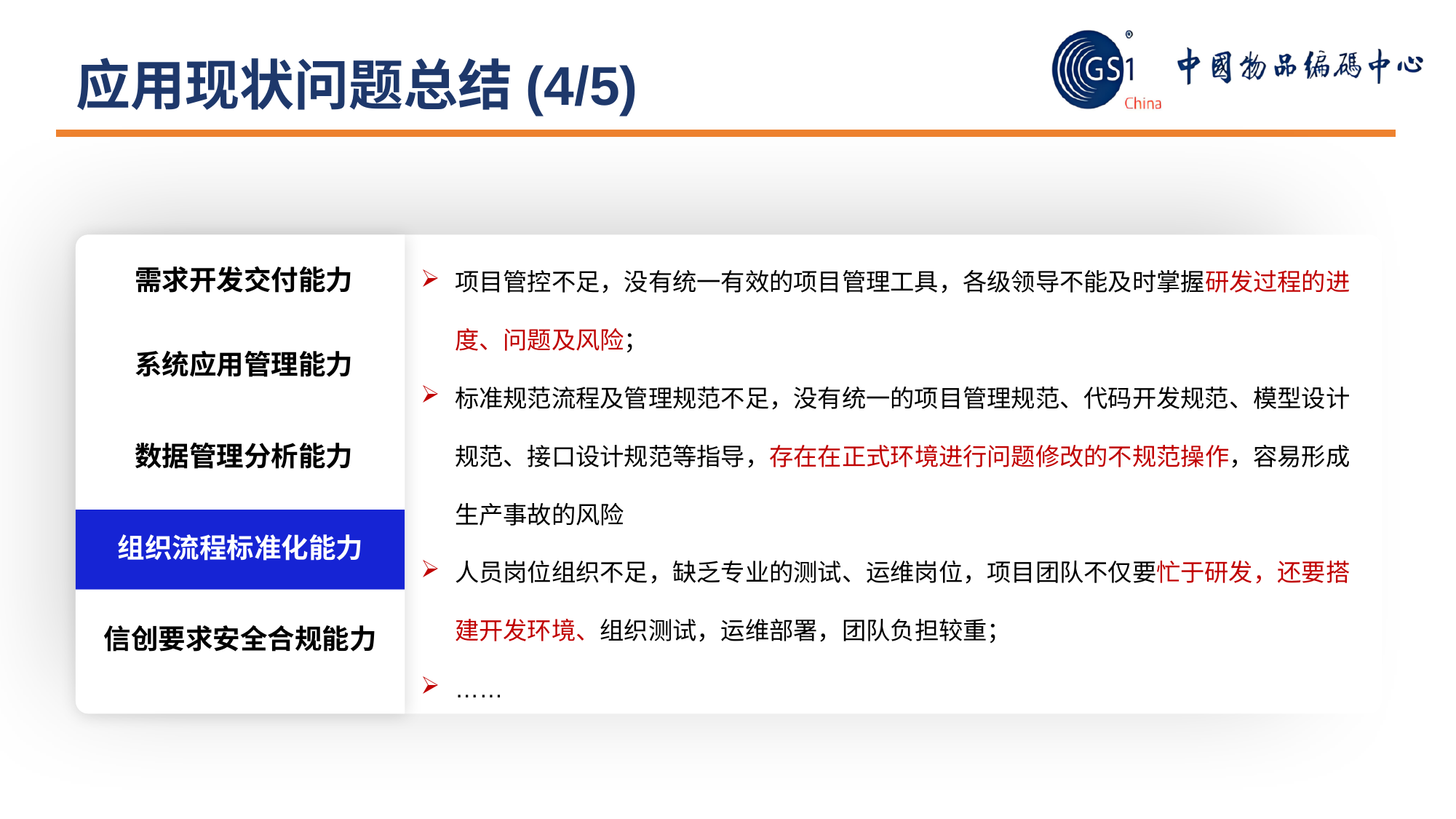

应用现状问题总结(4/5)
项目管控不足，没有统一有效的项目管理工具，各级领导不能及时掌握研发过程的进度、问题及风险；
标准规范流程及管理规范不足，没有统一的项目管理规范、代码开发规范、模型设计规范、接口设计规范等指导，存在在正式环境进行问题修改的不规范操作，容易形成生产事故的风险
人员岗位组织不足，缺乏专业的测试、运维岗位，项目团队不仅要忙于研发，还要搭建开发环境、组织测试，运维部署，团队负担较重；
……

需求开发交付能力

系统应用管理能力
数据管理分析能力

组织流程标准化能力
信创要求安全合规能力